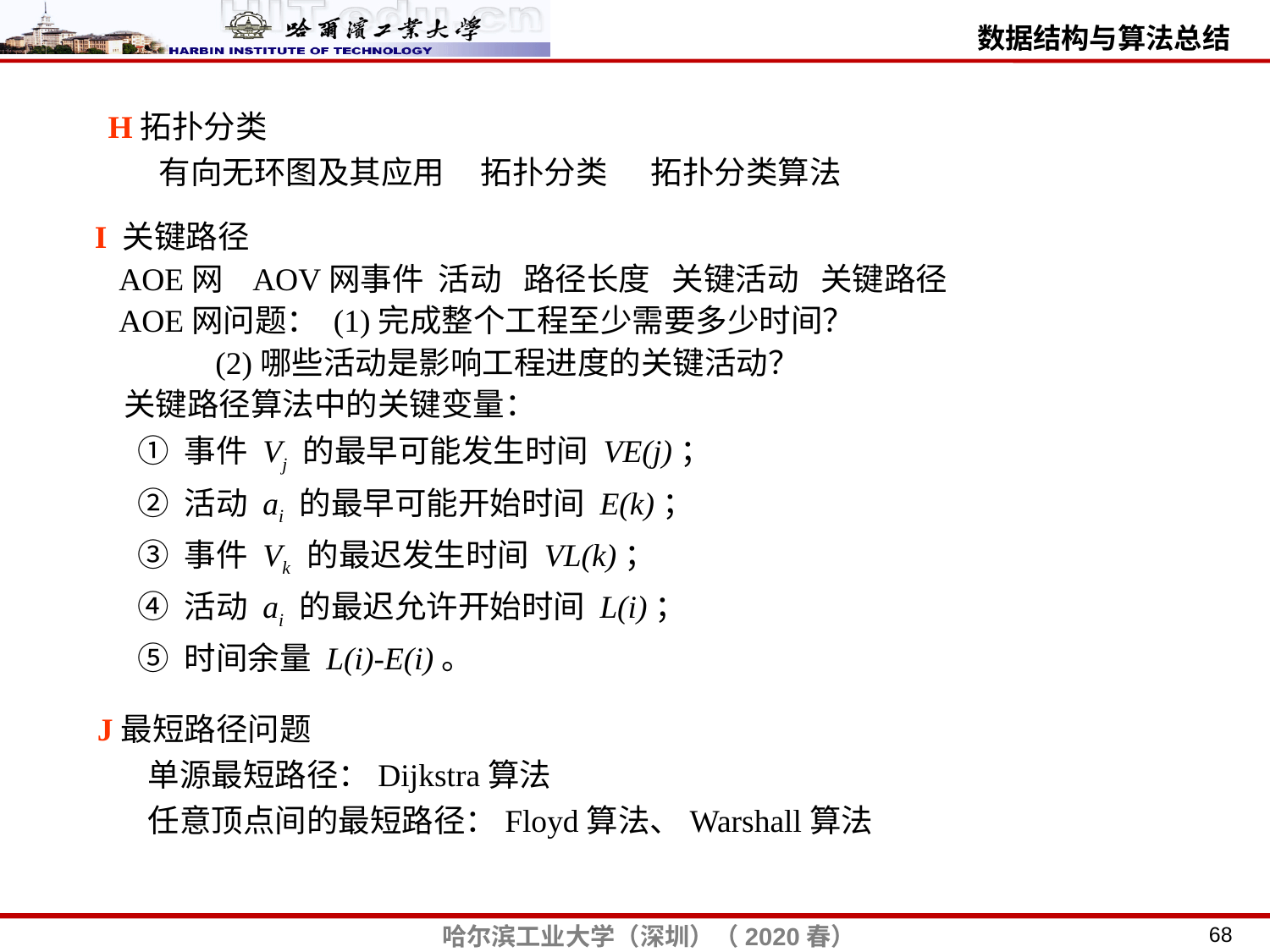

H拓扑分类
      有向无环图及其应用     拓扑分类      拓扑分类算法
I 关键路径
   AOE网   AOV网事件  活动   路径长度   关键活动   关键路径
   AOE网问题： (1)完成整个工程至少需要多少时间？
               (2)哪些活动是影响工程进度的关键活动？
   关键路径算法中的关键变量：
      ① 事件 Vj 的最早可能发生时间 VE(j)；
      ② 活动 ai 的最早可能开始时间 E(k)；
      ③ 事件 Vk  的最迟发生时间 VL(k)；
      ④ 活动 ai 的最迟允许开始时间 L(i)；
      ⑤ 时间余量 L(i)-E(i)。
J最短路径问题
      单源最短路径：Dijkstra算法
      任意顶点间的最短路径：Floyd算法、Warshall算法